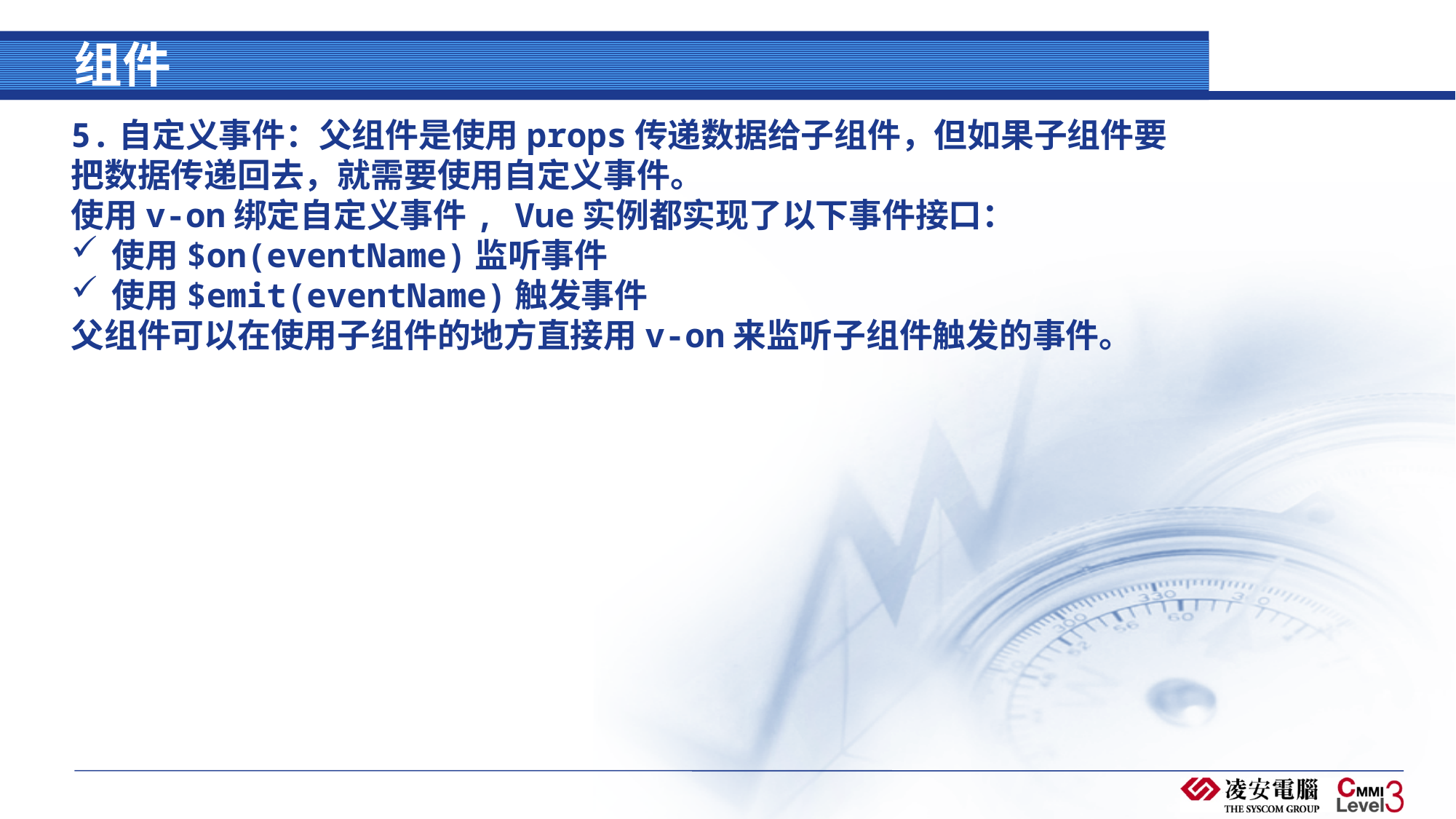

# 组件
5.自定义事件：父组件是使用props传递数据给子组件，但如果子组件要把数据传递回去，就需要使用自定义事件。
使用v-on绑定自定义事件, Vue实例都实现了以下事件接口：
使用$on(eventName)监听事件
使用$emit(eventName)触发事件
父组件可以在使用子组件的地方直接用v-on来监听子组件触发的事件。